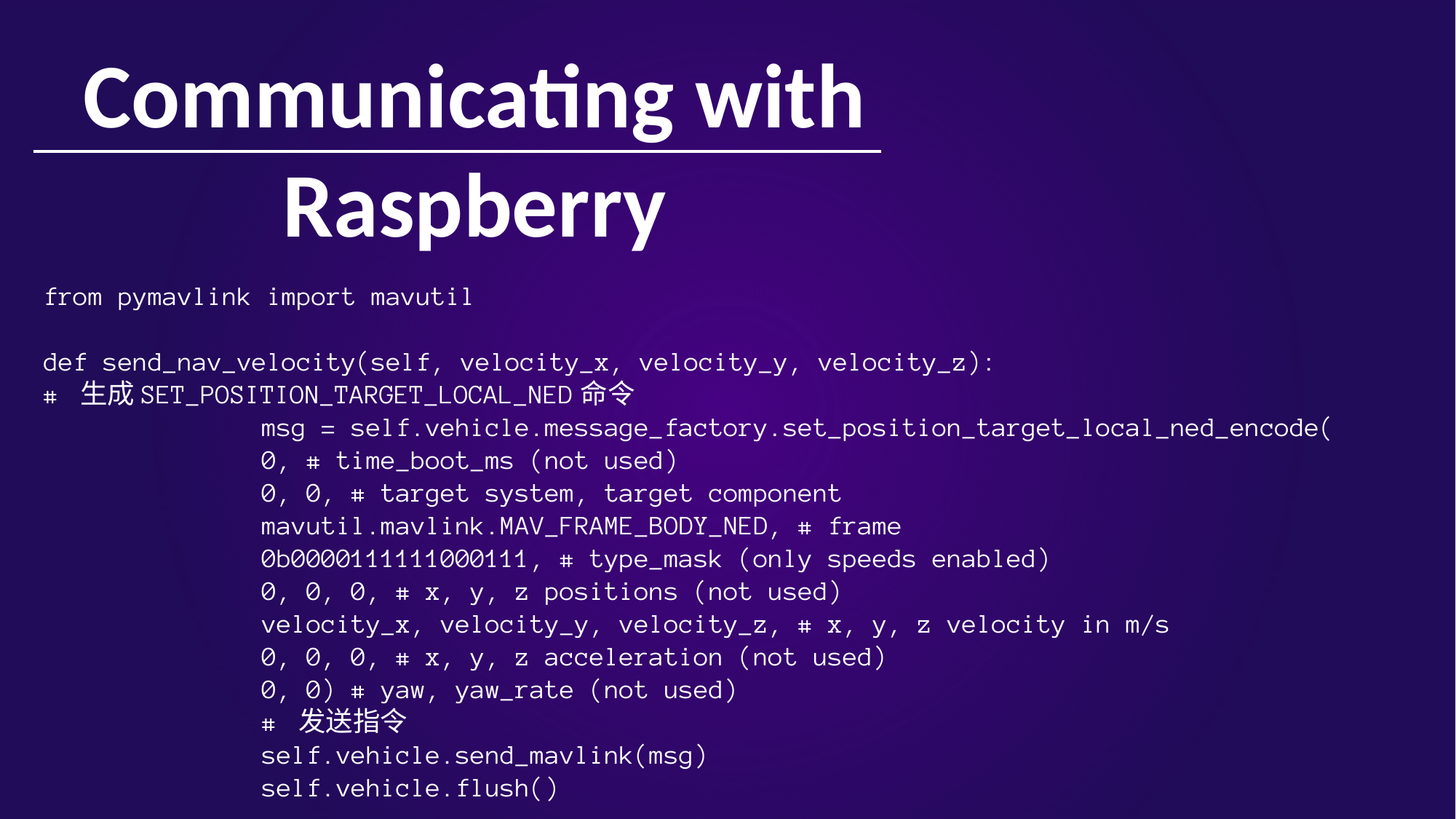

Communicating with Raspberry

from pymavlink import mavutil

def send_nav_velocity(self, velocity_x, velocity_y, velocity_z):
# 生成SET_POSITION_TARGET_LOCAL_NED命令
		msg = self.vehicle.message_factory.set_position_target_local_ned_encode(
		0, # time_boot_ms (not used)
		0, 0, # target system, target component
		mavutil.mavlink.MAV_FRAME_BODY_NED, # frame
		0b0000111111000111, # type_mask (only speeds enabled)
		0, 0, 0, # x, y, z positions (not used)
		velocity_x, velocity_y, velocity_z, # x, y, z velocity in m/s
		0, 0, 0, # x, y, z acceleration (not used)
		0, 0) # yaw, yaw_rate (not used)
		# 发送指令
		self.vehicle.send_mavlink(msg)
		self.vehicle.flush()